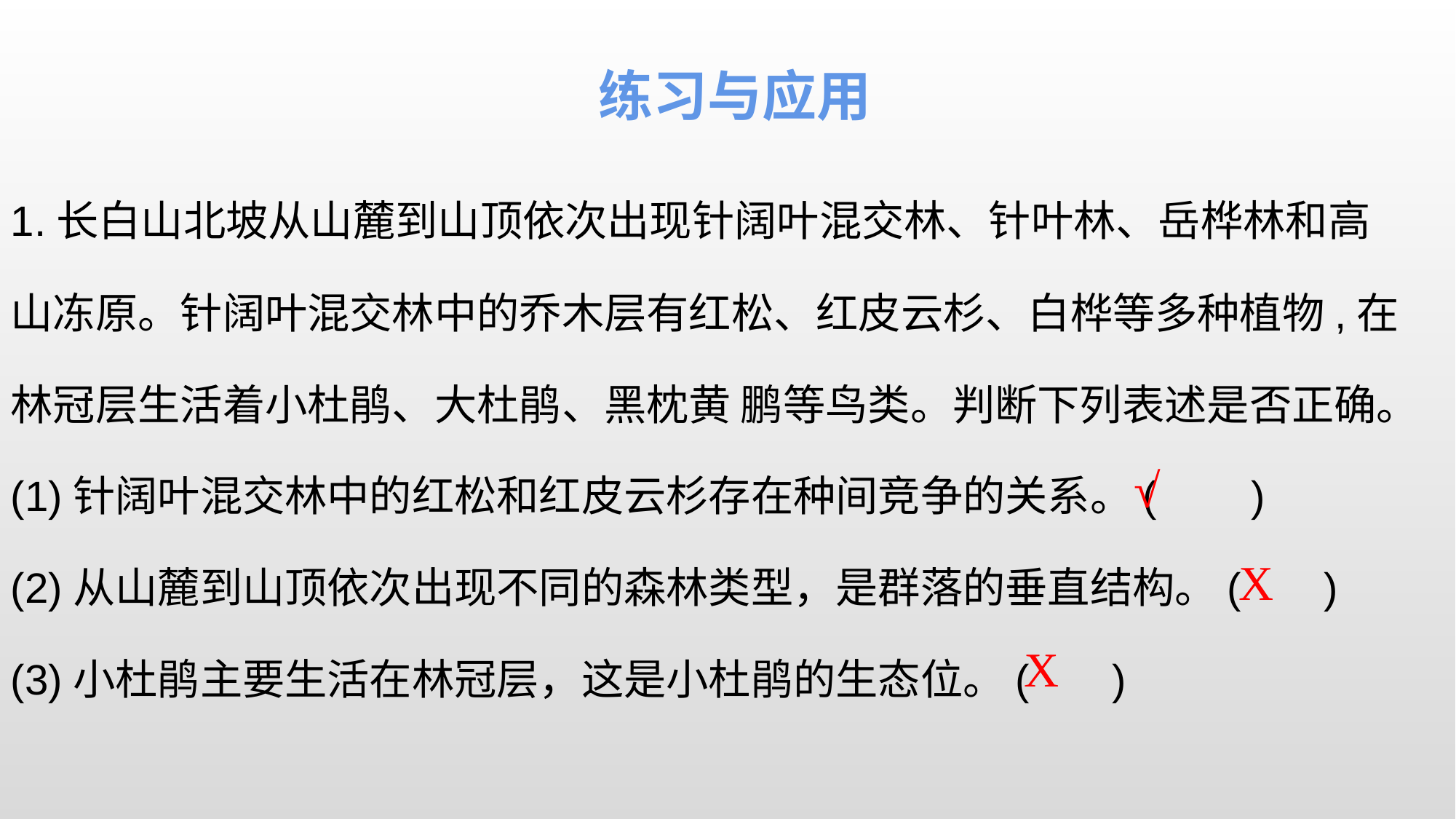

练习与应用
1.长白山北坡从山麓到山顶依次出现针阔叶混交林、针叶林、岳桦林和高山冻原。针阔叶混交林中的乔木层有红松、红皮云杉、白桦等多种植物,在林冠层生活着小杜鹃、大杜鹃、黑枕黄 鹏等鸟类。判断下列表述是否正确。
(1)针阔叶混交林中的红松和红皮云杉存在种间竞争的关系。(        )
(2)从山麓到山顶依次出现不同的森林类型，是群落的垂直结构。(       )
(3)小杜鹃主要生活在林冠层，这是小杜鹃的生态位。(       )
√
X
X